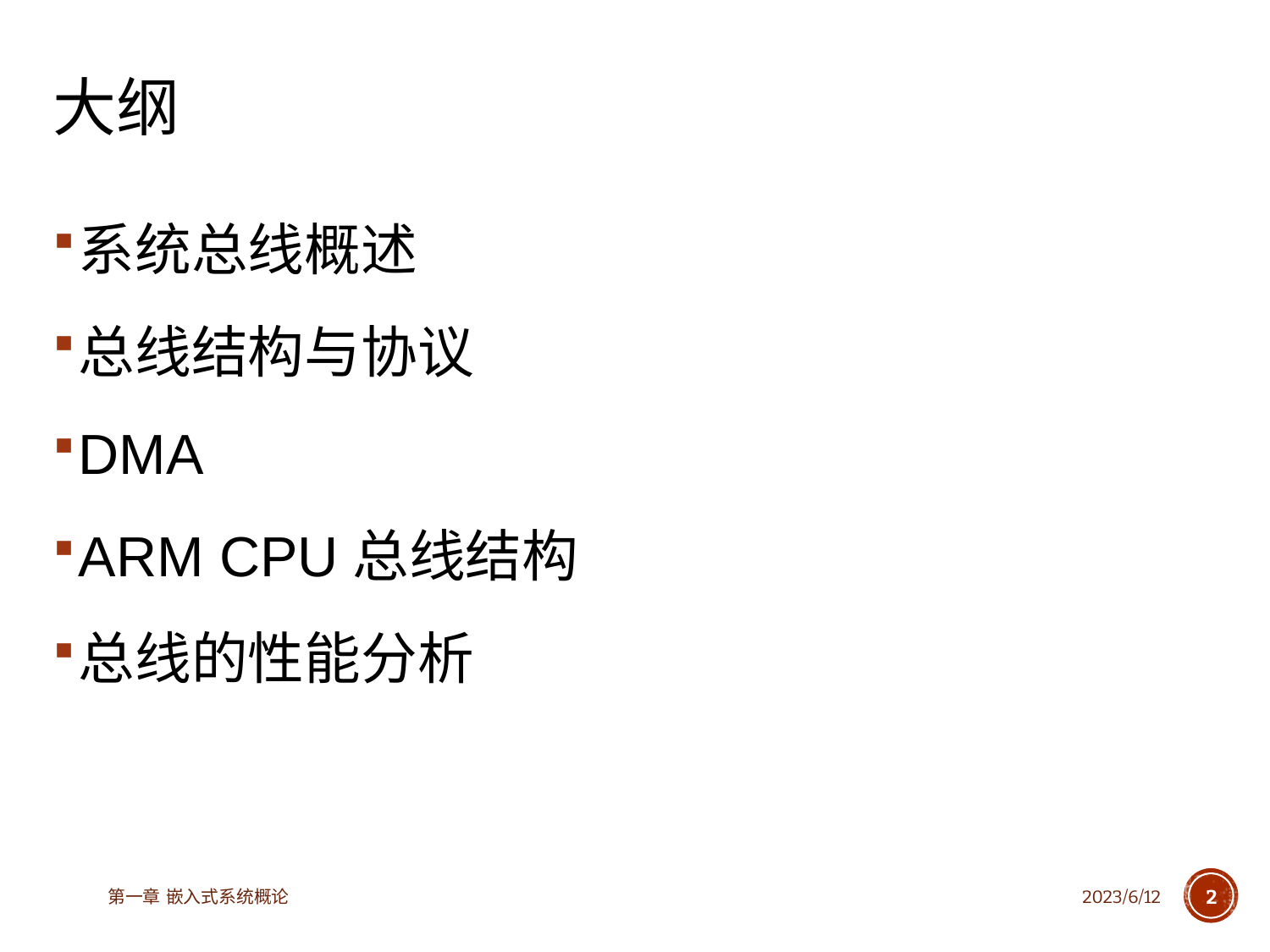

# 大纲
系统总线概述
总线结构与协议
DMA
ARM CPU总线结构
总线的性能分析
第一章 嵌入式系统概论
2023/6/12
2